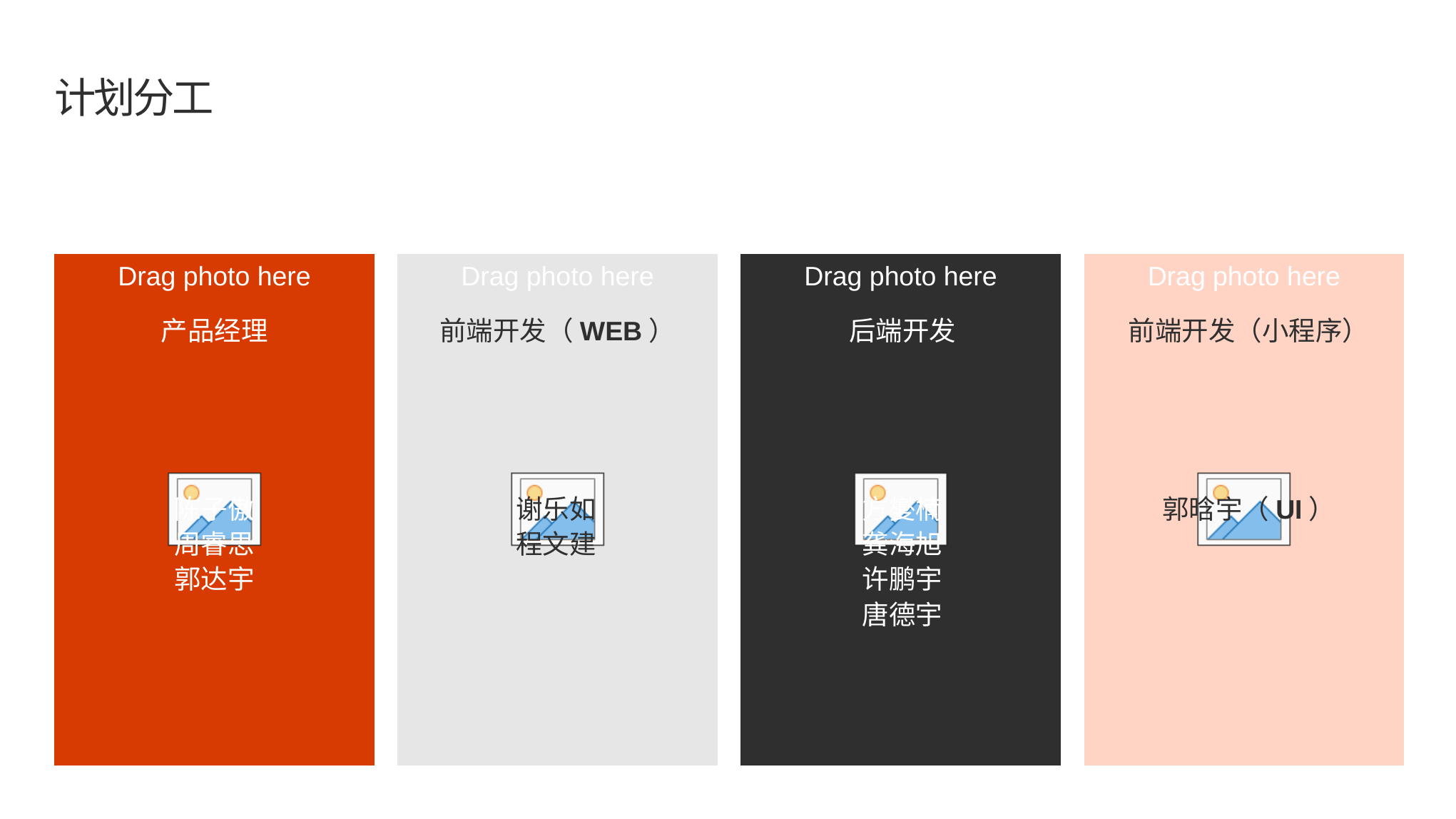

# 计划分工

产品经理
前端开发（WEB）
后端开发
前端开发（小程序）
陈子傲
周睿思
郭达宇
谢乐如
程文建
方燮楠
龚海旭
许鹏宇
唐德宇
郭晗宇（UI）